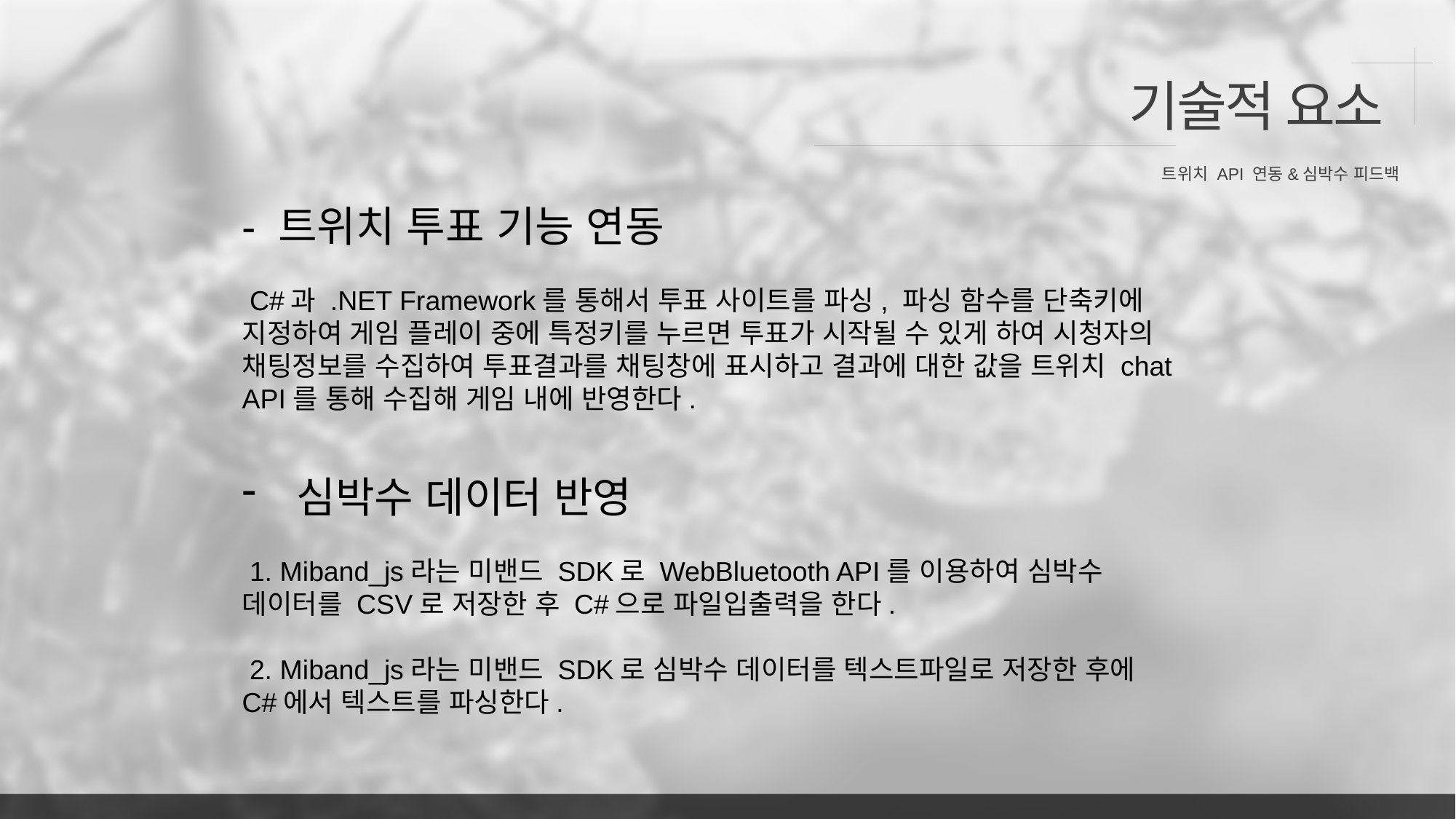

기술적 요소
트위치 API 연동&심박수 피드백

- 트위치 투표 기능 연동

 C#과 .NET Framework를 통해서 투표 사이트를 파싱, 파싱 함수를 단축키에 지정하여 게임 플레이 중에 특정키를 누르면 투표가 시작될 수 있게 하여 시청자의 채팅정보를 수집하여 투표결과를 채팅창에 표시하고 결과에 대한 값을 트위치 chat API를 통해 수집해 게임 내에 반영한다.
심박수 데이터 반영

 1. Miband_js라는 미밴드 SDK로 WebBluetooth API를 이용하여 심박수 데이터를 CSV로 저장한 후 C#으로 파일입출력을 한다.

 2. Miband_js라는 미밴드 SDK로 심박수 데이터를 텍스트파일로 저장한 후에 C#에서 텍스트를 파싱한다.